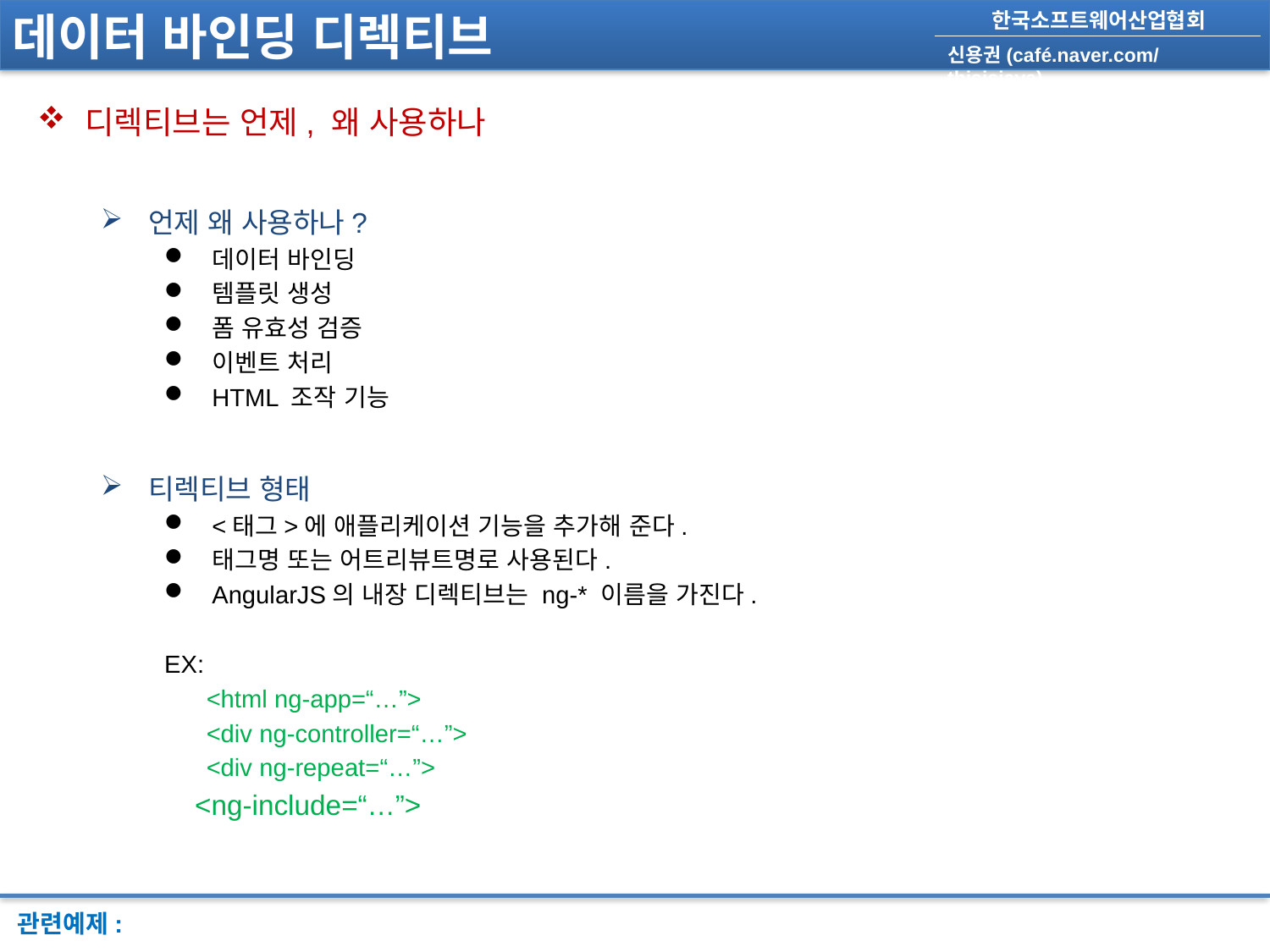

# 데이터 바인딩 디렉티브
디렉티브는 언제, 왜 사용하나

언제 왜 사용하나?
데이터 바인딩
템플릿 생성
폼 유효성 검증
이벤트 처리
HTML 조작 기능

티렉티브 형태
<태그>에 애플리케이션 기능을 추가해 준다.
태그명 또는 어트리뷰트명로 사용된다.
AngularJS의 내장 디렉티브는 ng-* 이름을 가진다.

EX:
      <html ng-app=“…”>
      <div ng-controller=“…”>
      <div ng-repeat=“…”>
            <ng-include=“…”>